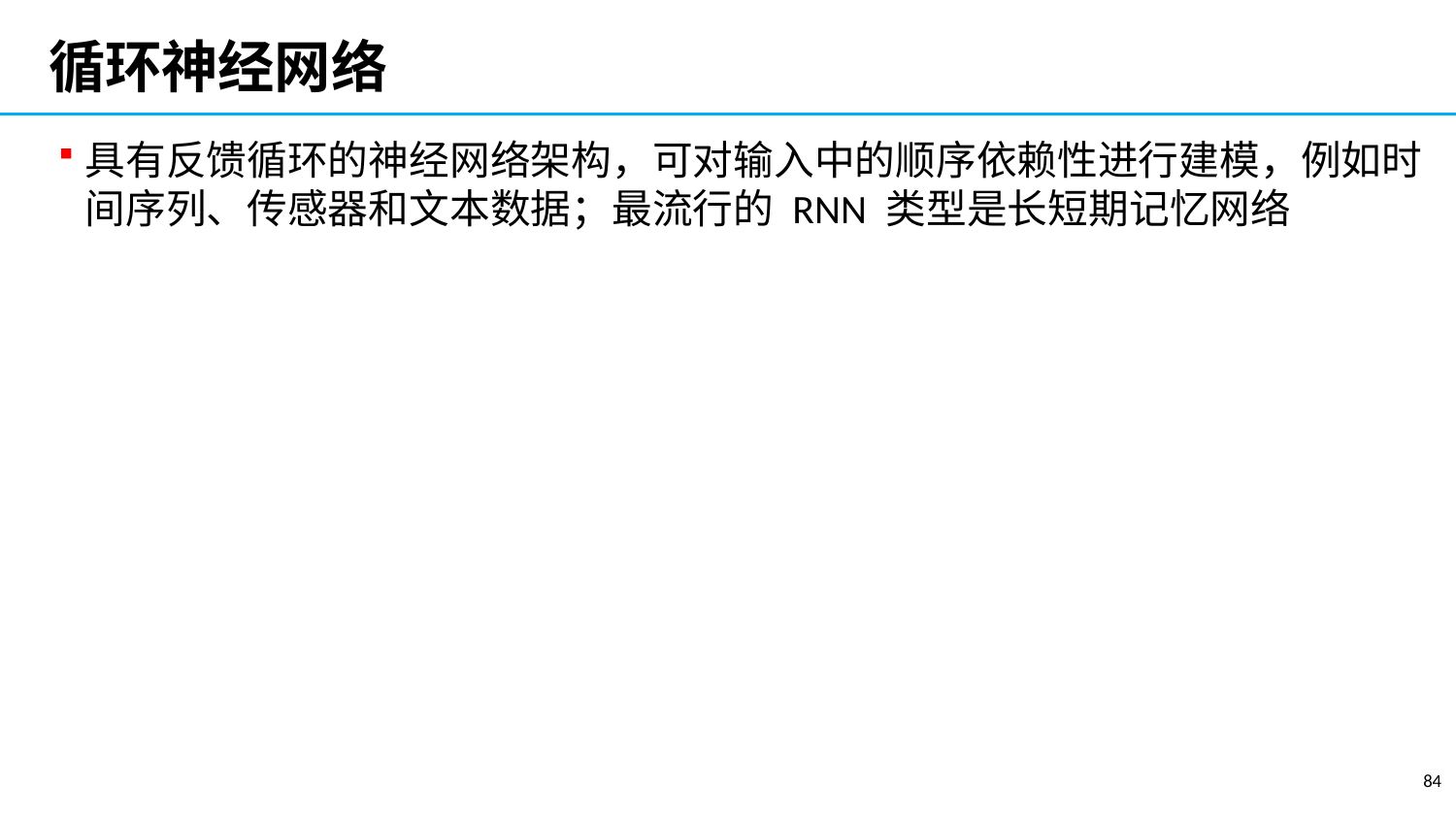

# 循环神经网络
具有反馈循环的神经网络架构，可对输入中的顺序依赖性进行建模，例如时间序列、传感器和文本数据；最流行的 RNN 类型是长短期记忆网络

84